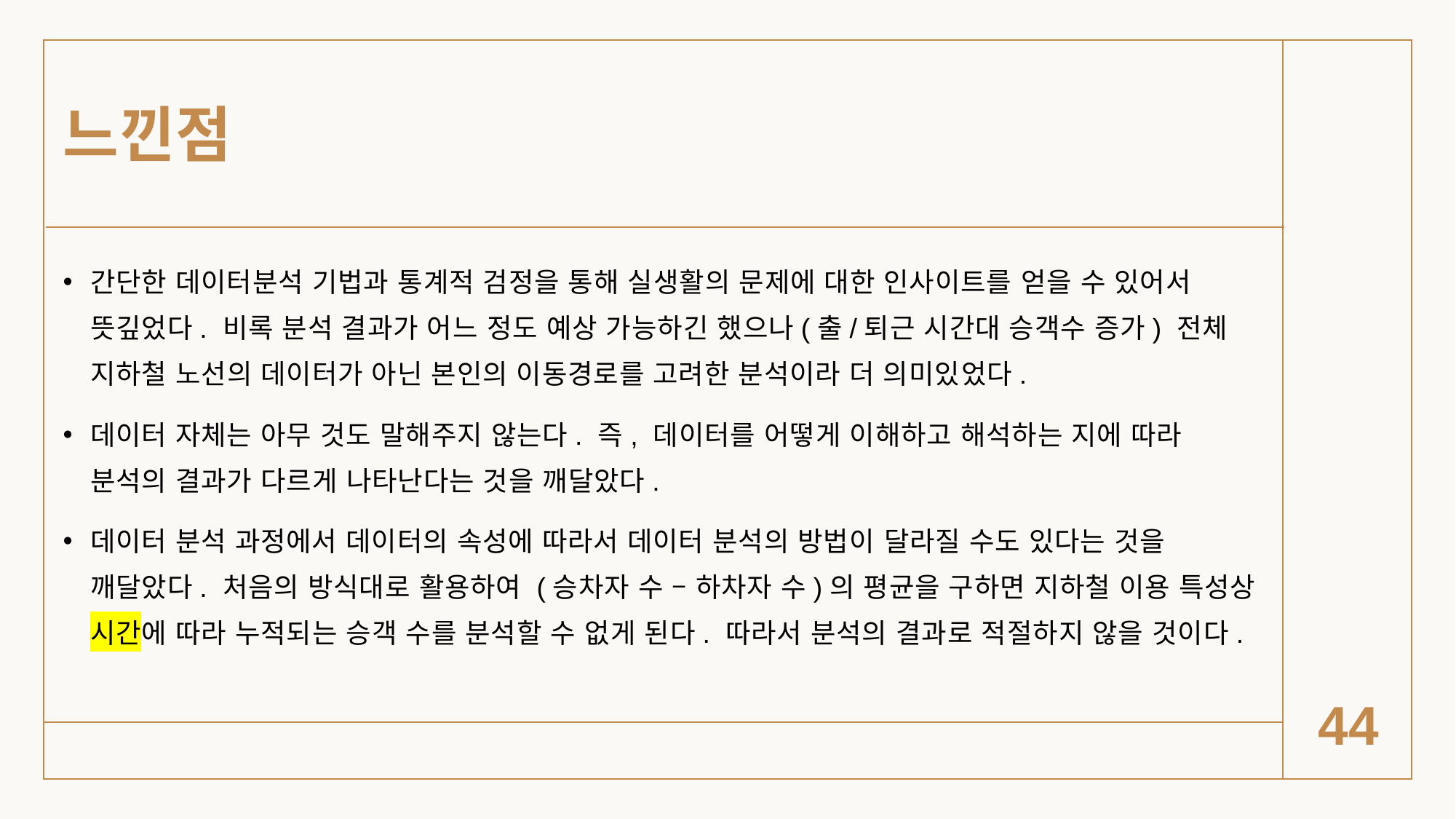

# 느낀점
간단한 데이터분석 기법과 통계적 검정을 통해 실생활의 문제에 대한 인사이트를 얻을 수 있어서 뜻깊었다. 비록 분석 결과가 어느 정도 예상 가능하긴 했으나(출/퇴근 시간대 승객수 증가) 전체 지하철 노선의 데이터가 아닌 본인의 이동경로를 고려한 분석이라 더 의미있었다.
데이터 자체는 아무 것도 말해주지 않는다. 즉, 데이터를 어떻게 이해하고 해석하는 지에 따라 분석의 결과가 다르게 나타난다는 것을 깨달았다.
데이터 분석 과정에서 데이터의 속성에 따라서 데이터 분석의 방법이 달라질 수도 있다는 것을 깨달았다. 처음의 방식대로 활용하여 (승차자 수 – 하차자 수)의 평균을 구하면 지하철 이용 특성상 시간에 따라 누적되는 승객 수를 분석할 수 없게 된다. 따라서 분석의 결과로 적절하지 않을 것이다.
44